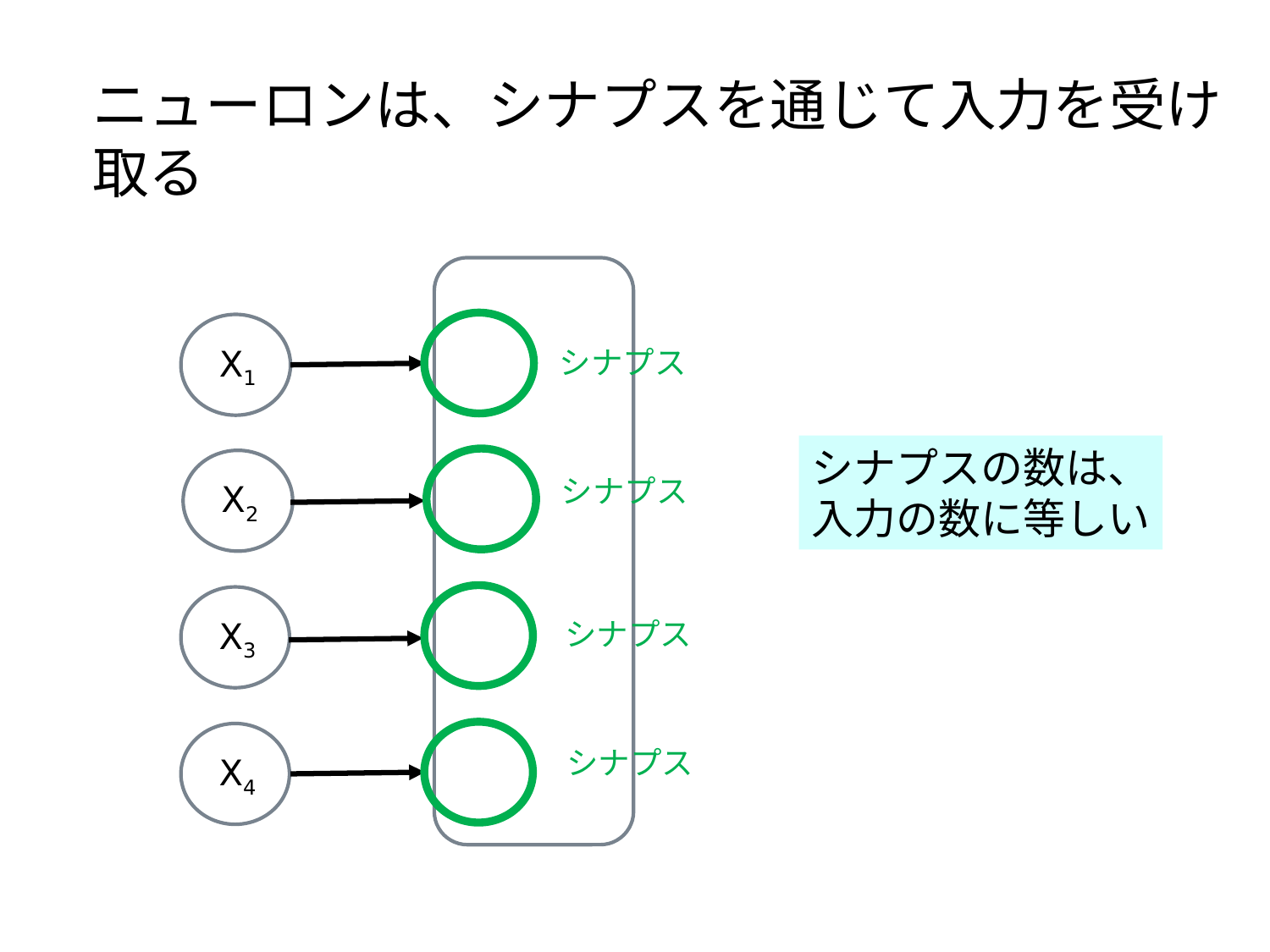

# ニューロンは、シナプスを通じて入力を受け取る

X1
シナプス
シナプスの数は、
入力の数に等しい

X2
シナプス

X3
シナプス

X4
シナプス